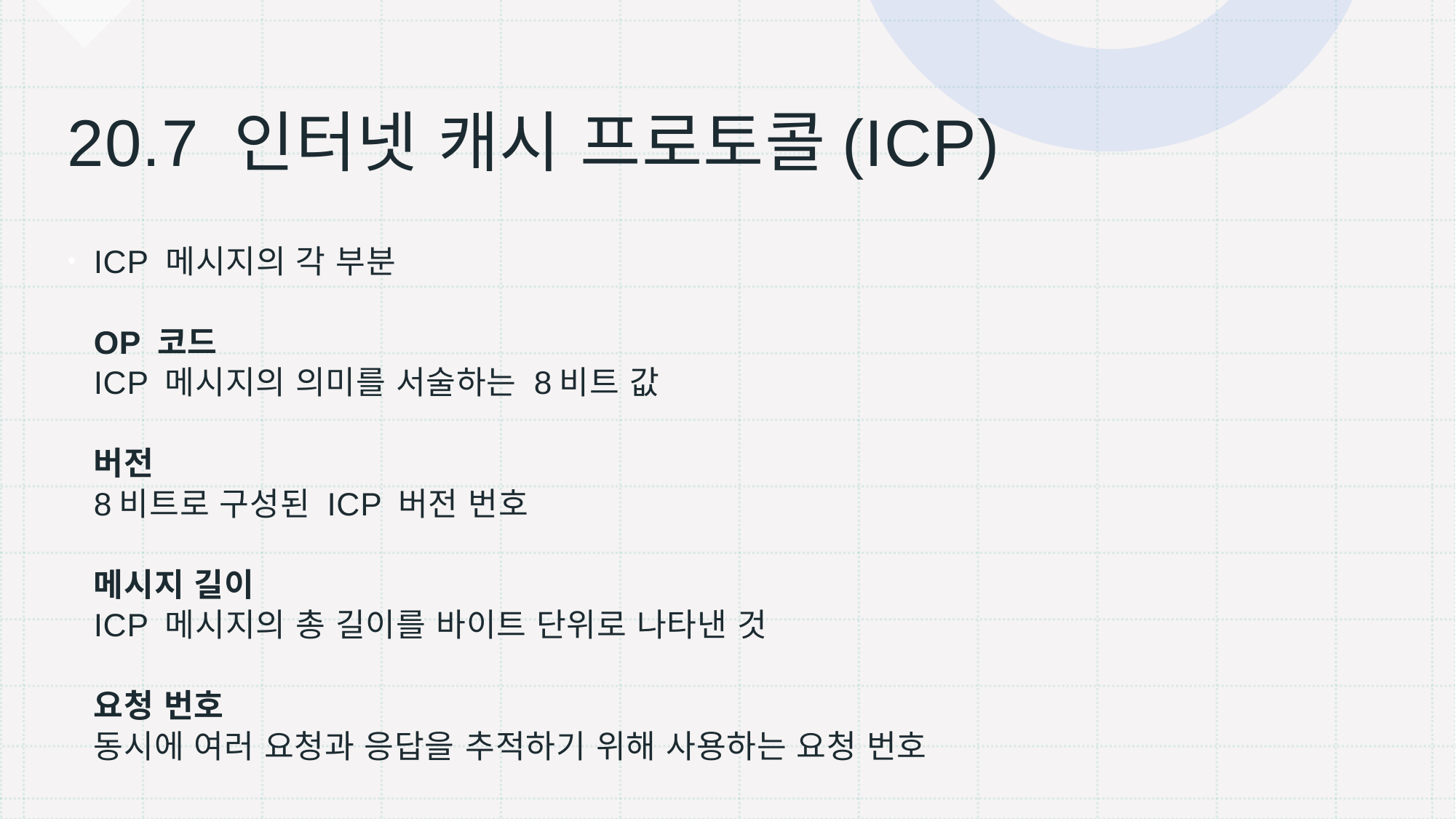

# 20.7 인터넷 캐시 프로토콜(ICP)
ICP 메시지의 각 부분
OP 코드
ICP 메시지의 의미를 서술하는 8비트 값
버전
8비트로 구성된 ICP 버전 번호
메시지 길이
ICP 메시지의 총 길이를 바이트 단위로 나타낸 것
요청 번호
동시에 여러 요청과 응답을 추적하기 위해 사용하는 요청 번호